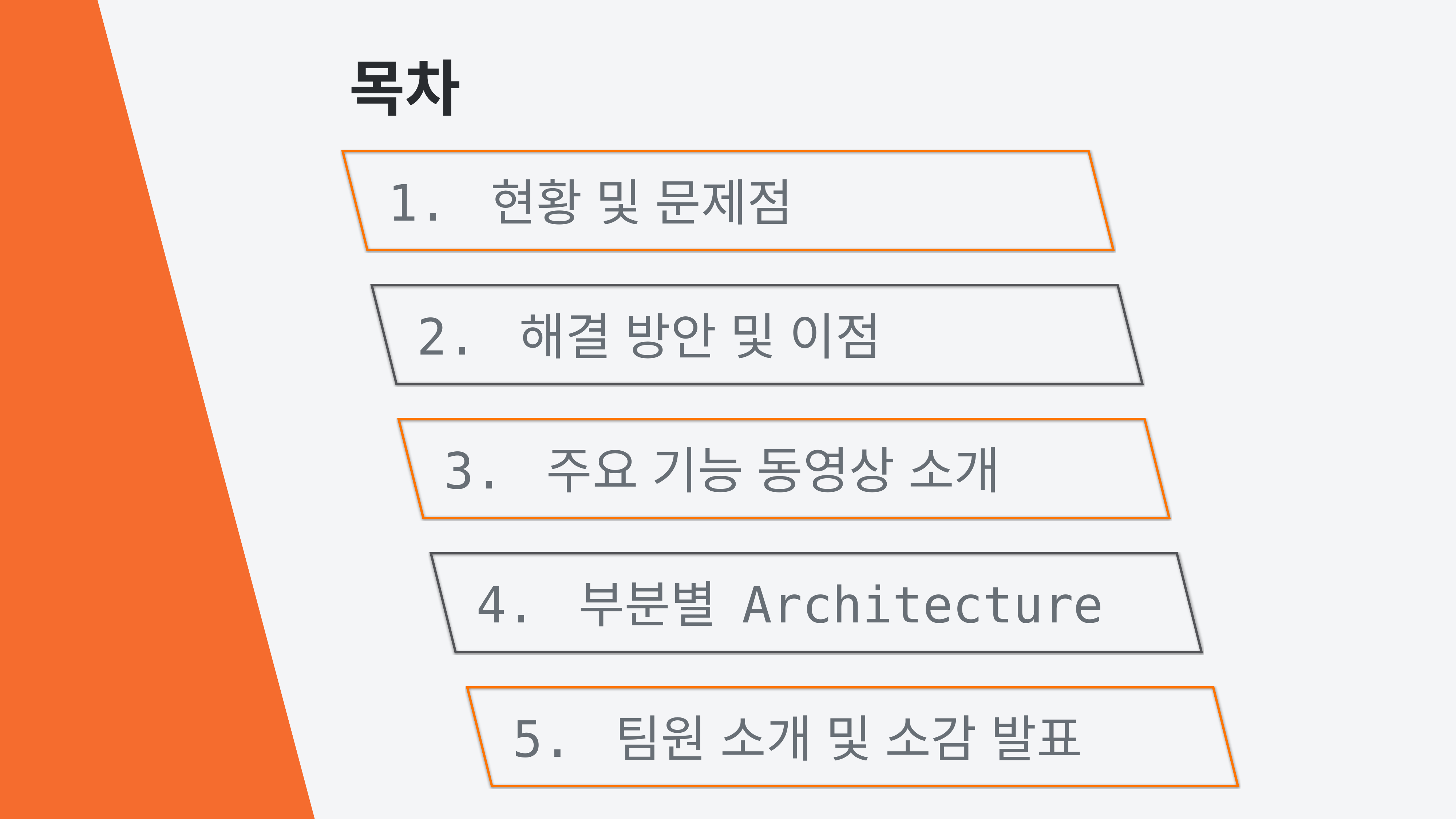

목차

1. 현황 및 문제점

2. 해결 방안 및 이점

3. 주요 기능 동영상 소개

4. 부분별 Architecture

5. 팀원 소개 및 소감 발표